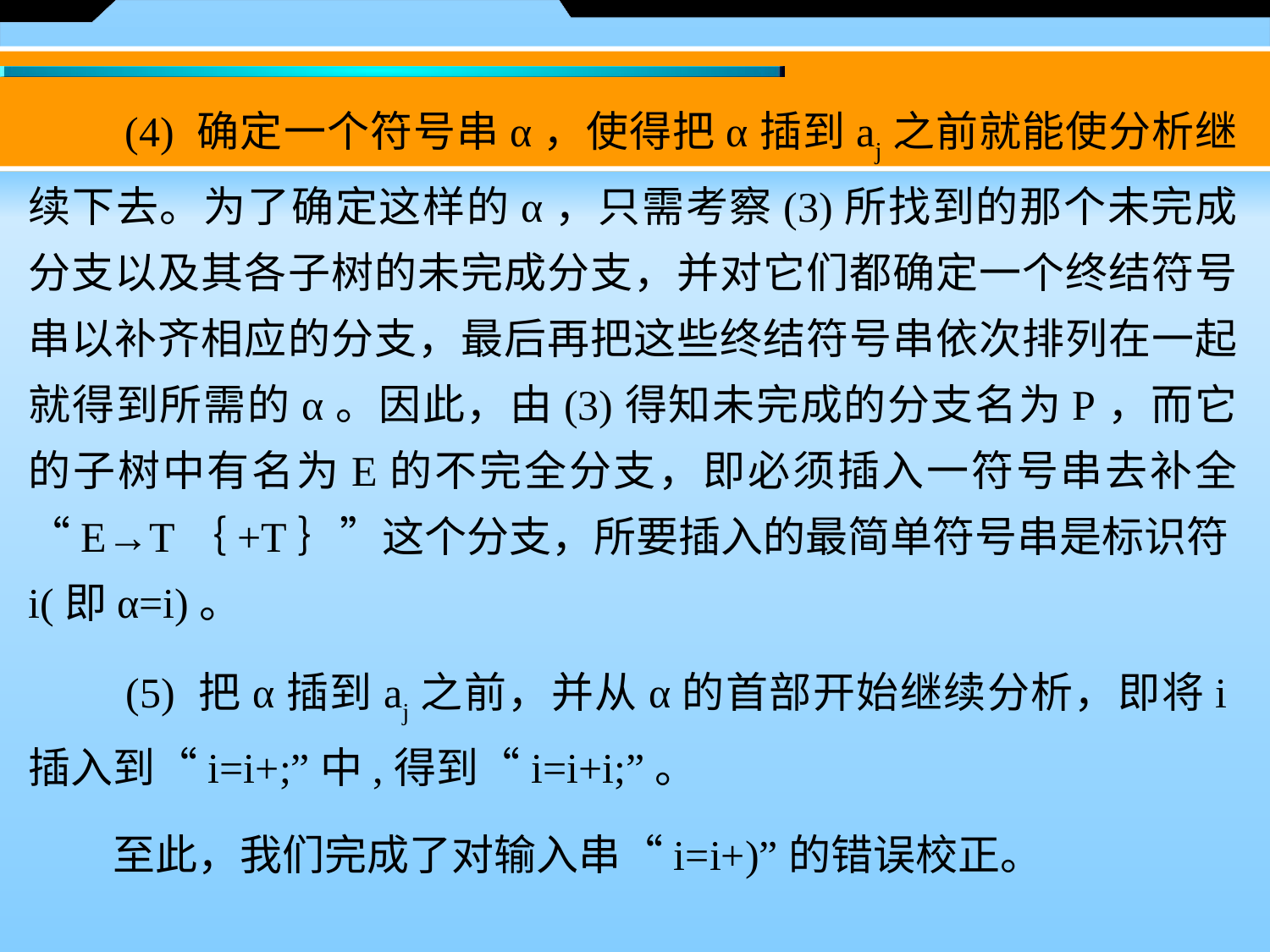

(4) 确定一个符号串α，使得把α插到aj之前就能使分析继续下去。为了确定这样的α，只需考察(3)所找到的那个未完成分支以及其各子树的未完成分支，并对它们都确定一个终结符号串以补齐相应的分支，最后再把这些终结符号串依次排列在一起就得到所需的α。因此，由(3)得知未完成的分支名为P，而它的子树中有名为E的不完全分支，即必须插入一符号串去补全“E→T｛+T｝”这个分支，所要插入的最简单符号串是标识符i(即α=i)。
　　(5) 把α插到aj之前，并从α的首部开始继续分析，即将i插入到“i=i+;”中,得到“i=i+i;”。
　　至此，我们完成了对输入串“i=i+)”的错误校正。